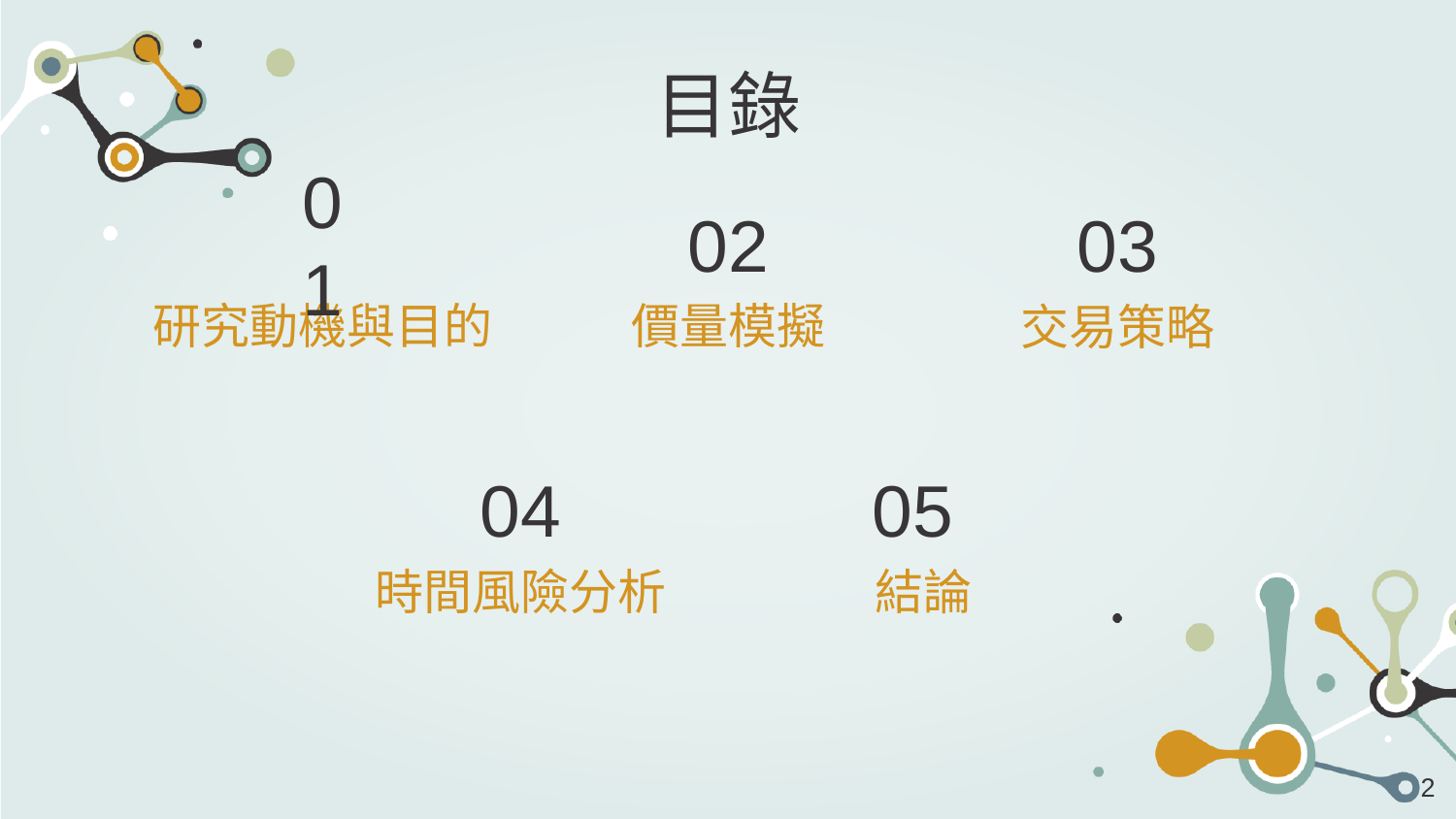

目錄
01
02
03
# 研究動機與目的
價量模擬
交易策略
04
05
時間風險分析
結論
2